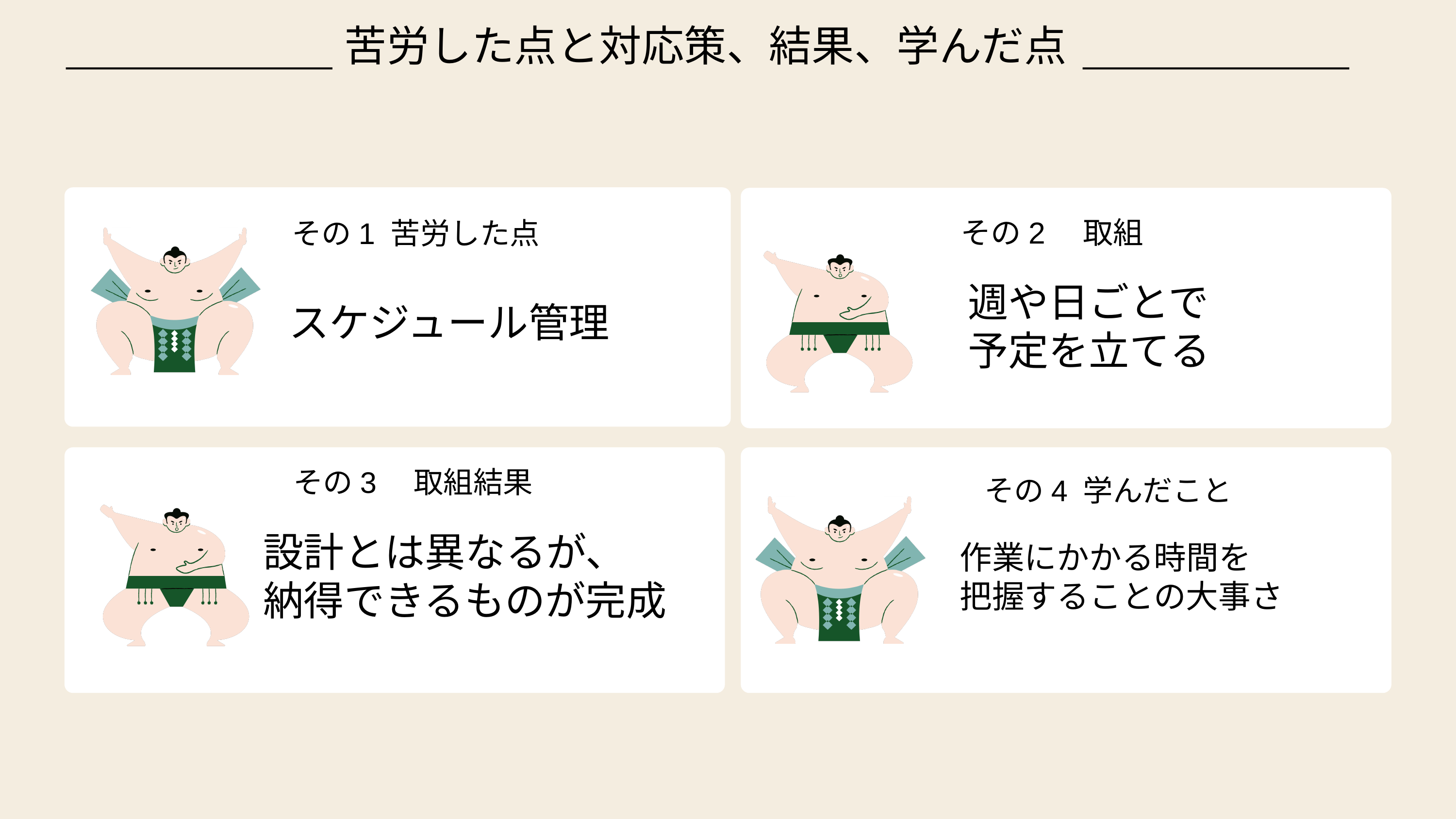

苦労した点と対応策、結果、学んだ点

その2　取組

その1 苦労した点
スケジュール管理

週や日ごとで
予定を立てる

その3　取組結果
その4 学んだこと

作業にかかる時間を
把握することの大事さ

設計とは異なるが、
納得できるものが完成